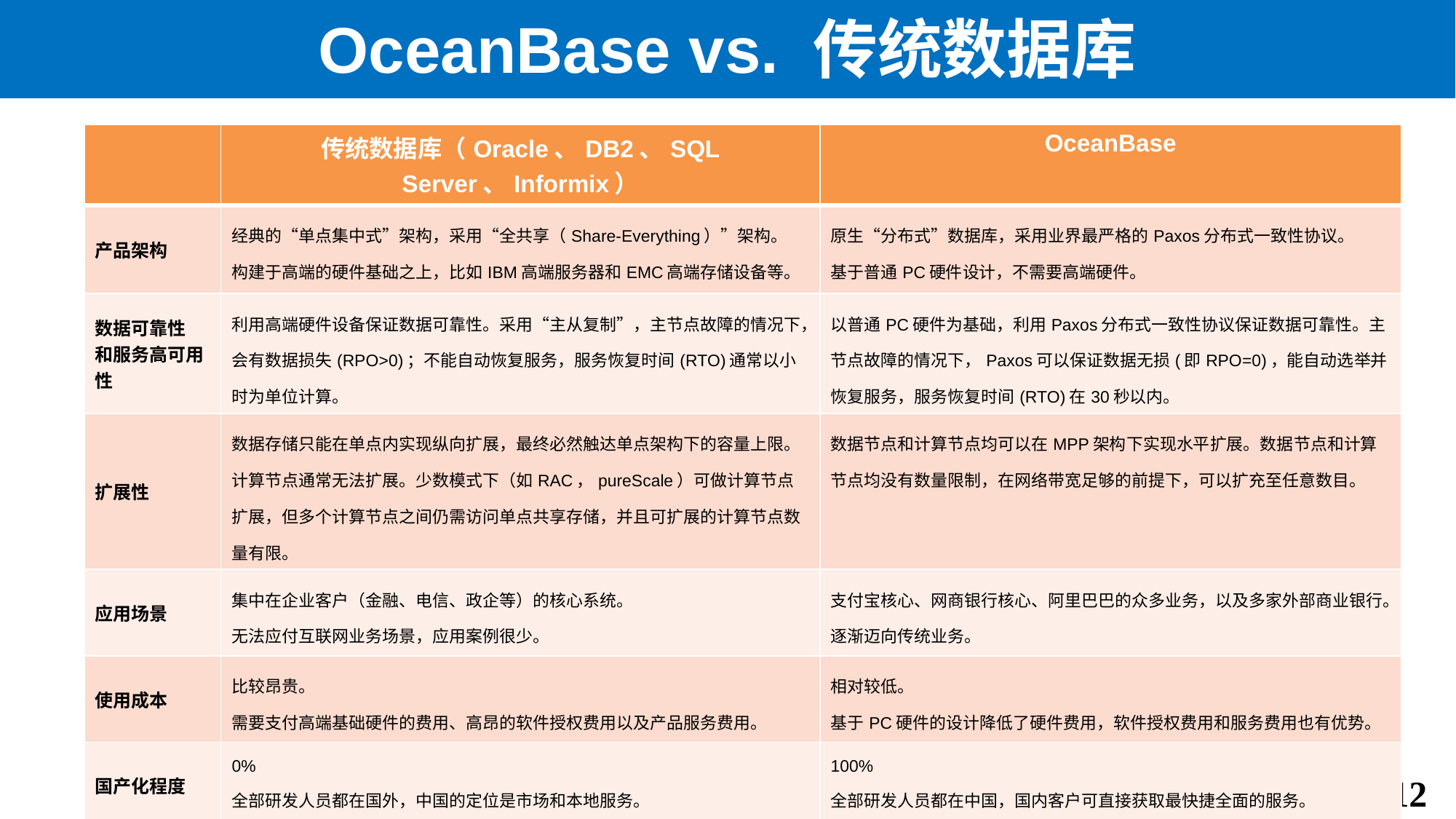

# OceanBase vs. 传统数据库
|  | 传统数据库（Oracle、DB2、SQL Server、Informix） | OceanBase |
| --- | --- | --- |
| 产品架构 | 经典的“单点集中式”架构，采用“全共享（Share-Everything）”架构。 构建于高端的硬件基础之上，比如IBM高端服务器和EMC高端存储设备等。 | 原生“分布式”数据库，采用业界最严格的Paxos分布式一致性协议。 基于普通PC硬件设计，不需要高端硬件。 |
| 数据可靠性 和服务高可用性 | 利用高端硬件设备保证数据可靠性。采用“主从复制”，主节点故障的情况下，会有数据损失(RPO>0)；不能自动恢复服务，服务恢复时间(RTO)通常以小时为单位计算。 | 以普通PC硬件为基础，利用Paxos分布式一致性协议保证数据可靠性。主节点故障的情况下，Paxos可以保证数据无损(即RPO=0)，能自动选举并恢复服务，服务恢复时间(RTO)在30秒以内。 |
| 扩展性 | 数据存储只能在单点内实现纵向扩展，最终必然触达单点架构下的容量上限。 计算节点通常无法扩展。少数模式下（如RAC，pureScale）可做计算节点扩展，但多个计算节点之间仍需访问单点共享存储，并且可扩展的计算节点数量有限。 | 数据节点和计算节点均可以在MPP架构下实现水平扩展。数据节点和计算节点均没有数量限制，在网络带宽足够的前提下，可以扩充至任意数目。 |
| 应用场景 | 集中在企业客户（金融、电信、政企等）的核心系统。 无法应付互联网业务场景，应用案例很少。 | 支付宝核心、网商银行核心、阿里巴巴的众多业务，以及多家外部商业银行。 逐渐迈向传统业务。 |
| 使用成本 | 比较昂贵。 需要支付高端基础硬件的费用、高昂的软件授权费用以及产品服务费用。 | 相对较低。 基于PC硬件的设计降低了硬件费用，软件授权费用和服务费用也有优势。 |
| 国产化程度 | 0% 全部研发人员都在国外，中国的定位是市场和本地服务。 | 100% 全部研发人员都在中国，国内客户可直接获取最快捷全面的服务。 |